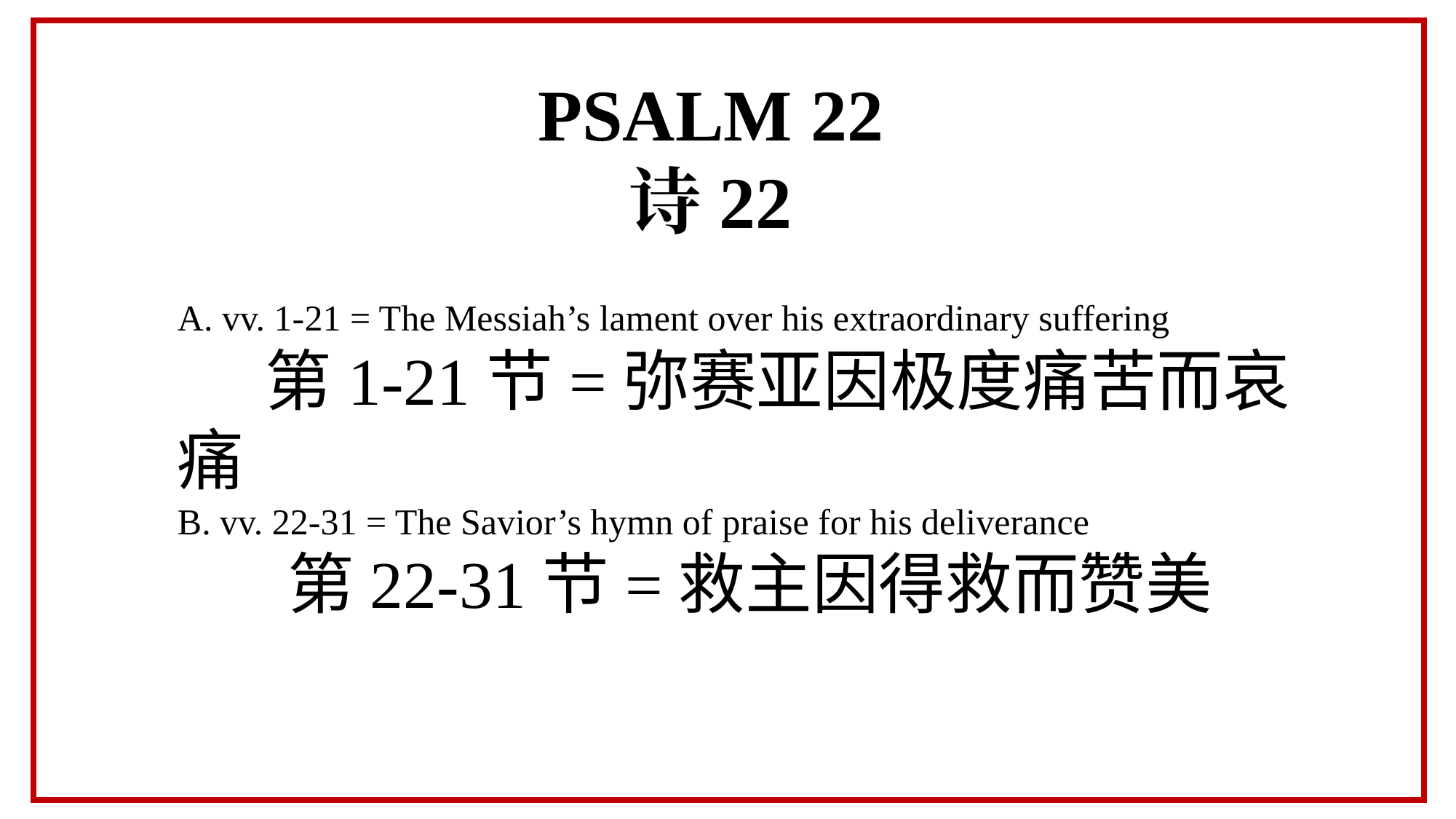

PSALM 22
诗22
A. vv. 1-21 = The Messiah’s lament over his extraordinary suffering
       第1-21节=弥赛亚因极度痛苦而哀痛
B. vv. 22-31 = The Savior’s hymn of praise for his deliverance
       第22-31节=救主因得救而赞美